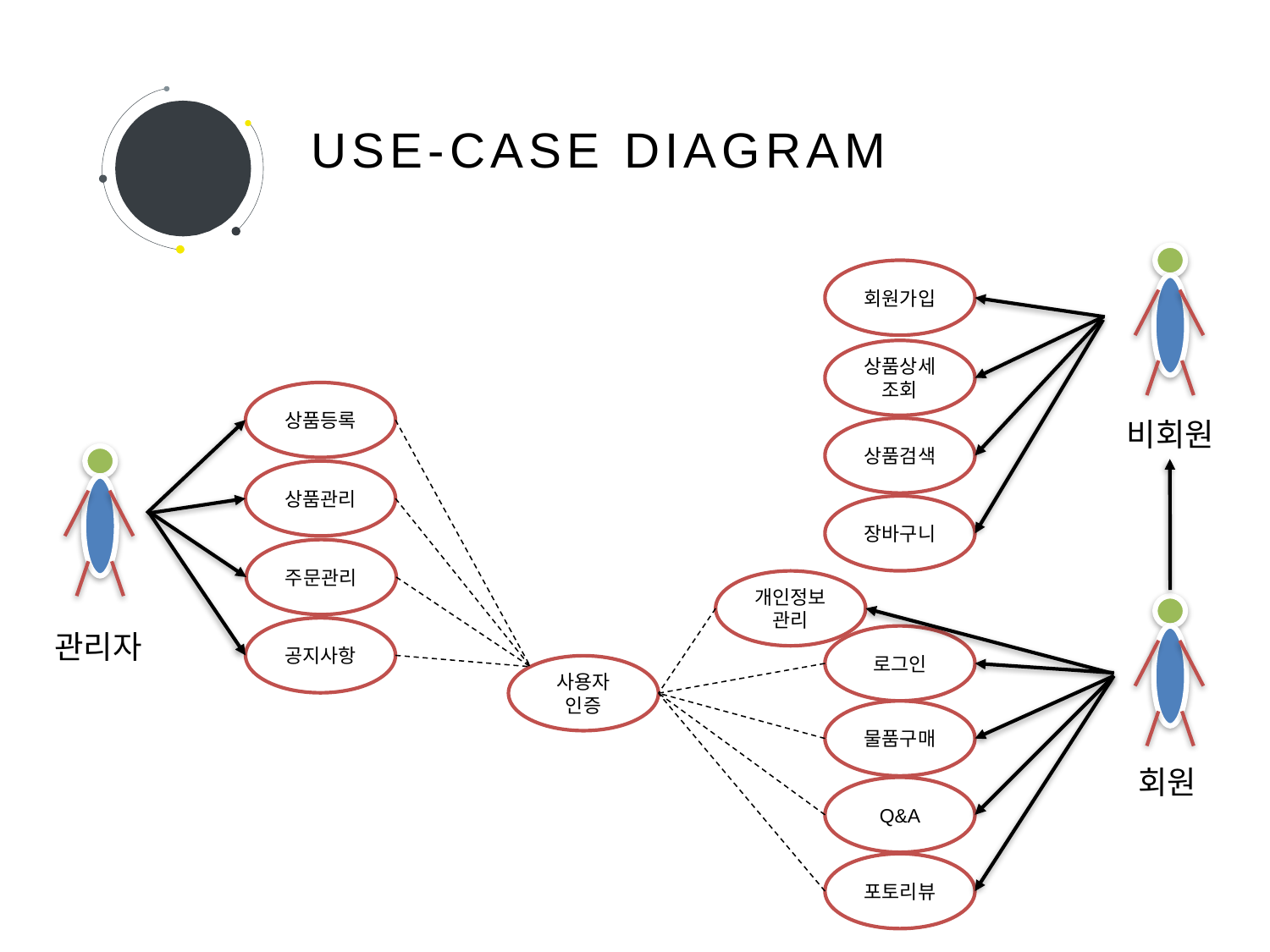

02

USE-CASE DIAGRAM

회원가입

상품상세조회
상품등록
비회원
상품검색

상품관리

장바구니
주문관리
개인정보
관리

공지사항
관리자
로그인

사용자
인증
물품구매
회원
Q&A
포토리뷰